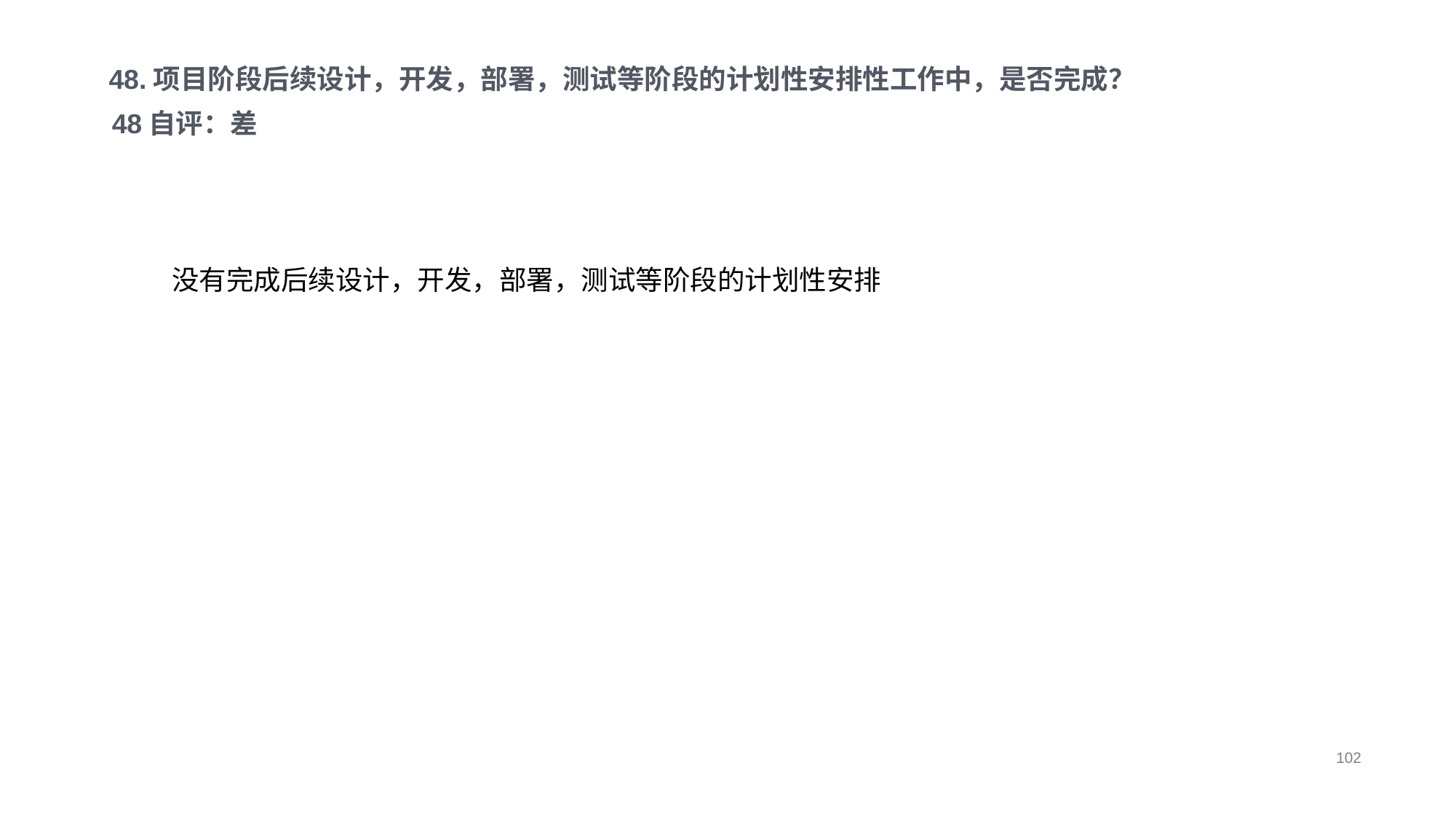

48.项目阶段后续设计，开发，部署，测试等阶段的计划性安排性工作中，是否完成？
48自评：差
没有完成后续设计，开发，部署，测试等阶段的计划性安排
102